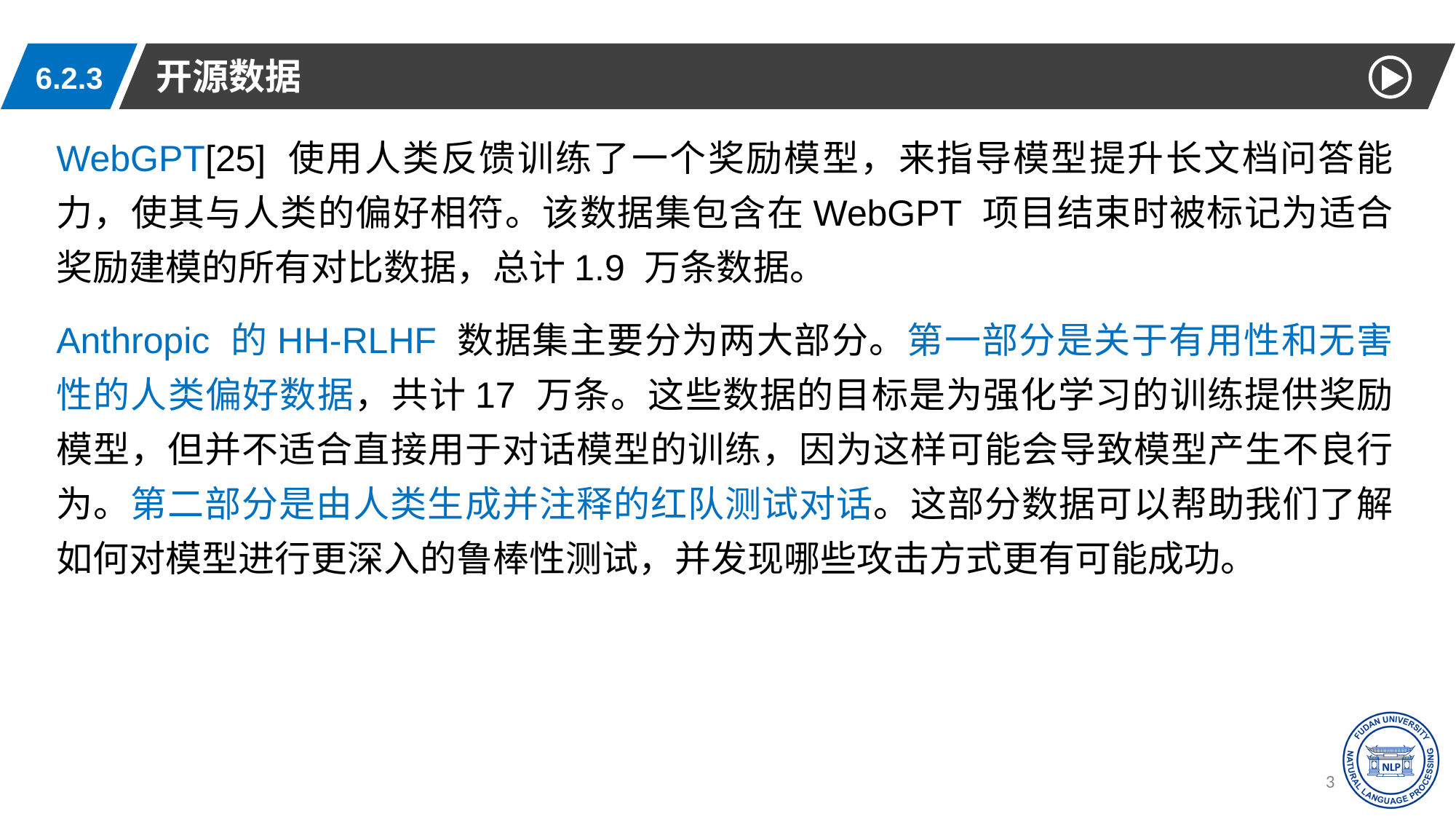

开源数据
6.2.3

WebGPT[25] 使用人类反馈训练了一个奖励模型，来指导模型提升长文档问答能力，使其与人类的偏好相符。该数据集包含在WebGPT 项目结束时被标记为适合奖励建模的所有对比数据，总计1.9 万条数据。
Anthropic 的HH-RLHF 数据集主要分为两大部分。第一部分是关于有用性和无害性的人类偏好数据，共计17 万条。这些数据的目标是为强化学习的训练提供奖励模型，但并不适合直接用于对话模型的训练，因为这样可能会导致模型产生不良行为。第二部分是由人类生成并注释的红队测试对话。这部分数据可以帮助我们了解如何对模型进行更深入的鲁棒性测试，并发现哪些攻击方式更有可能成功。
35